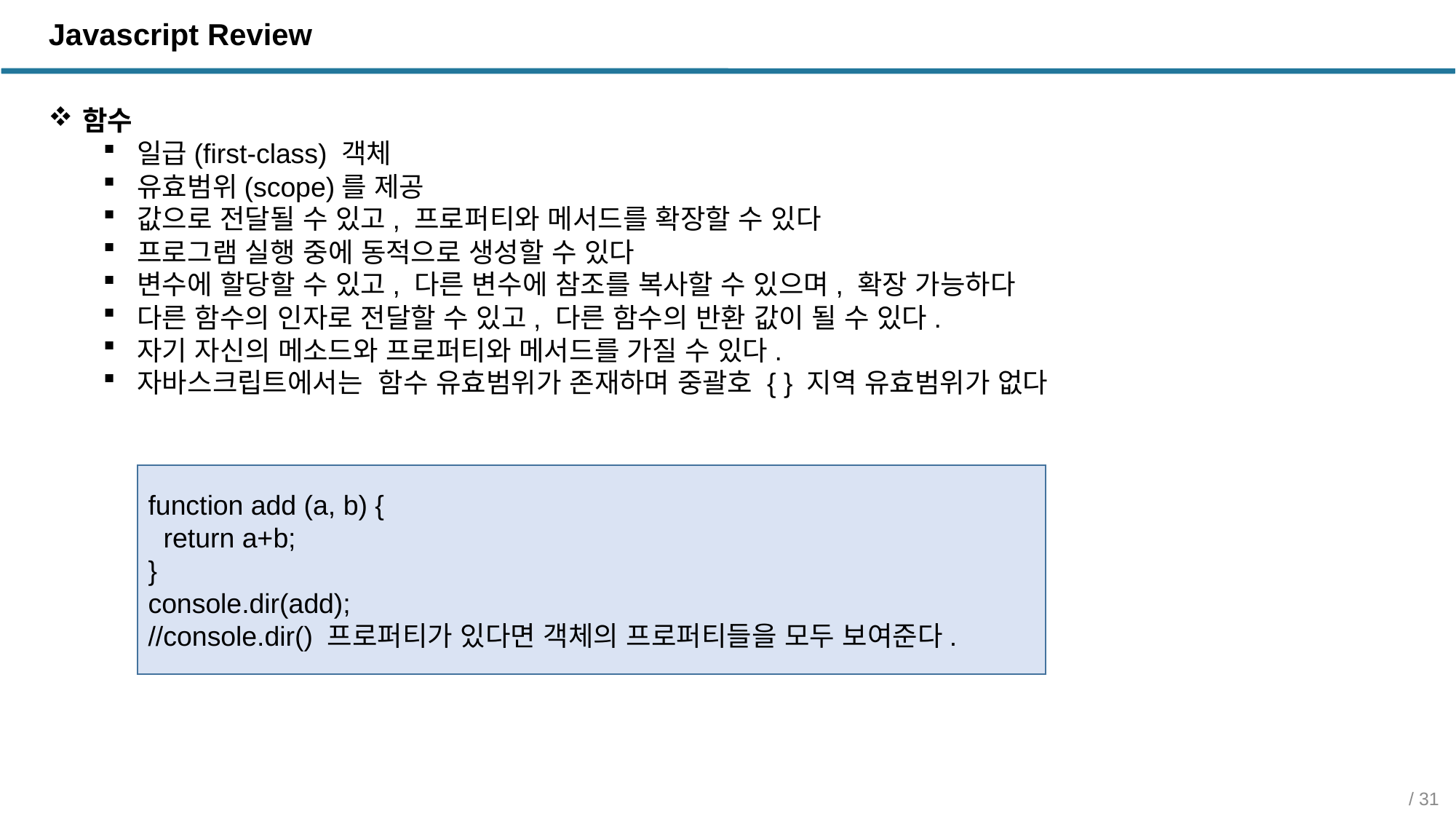

Javascript Review
함수
일급(first-class) 객체
유효범위(scope)를 제공
값으로 전달될 수 있고, 프로퍼티와 메서드를 확장할 수 있다
프로그램 실행 중에 동적으로 생성할 수 있다
변수에 할당할 수 있고, 다른 변수에 참조를 복사할 수 있으며, 확장 가능하다
다른 함수의 인자로 전달할 수 있고, 다른 함수의 반환 값이 될 수 있다.
자기 자신의 메소드와 프로퍼티와 메서드를 가질 수 있다.
자바스크립트에서는  함수 유효범위가 존재하며 중괄호 { } 지역 유효범위가 없다
function add (a, b) {
  return a+b;
}
console.dir(add);
//console.dir() 프로퍼티가 있다면 객체의 프로퍼티들을 모두 보여준다.
/ 31